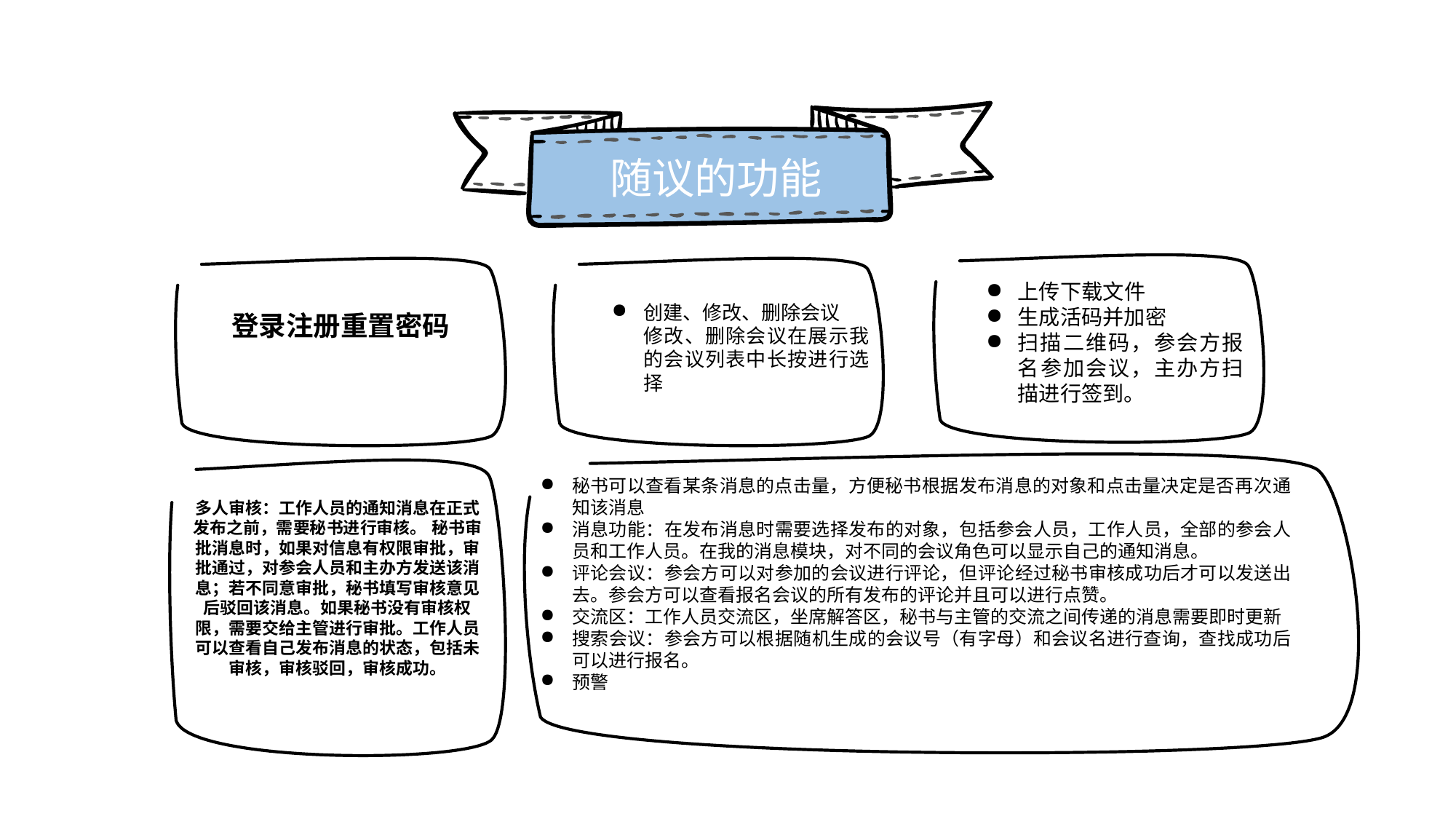

随议的功能

上传下载文件
生成活码并加密
扫描二维码，参会方报名参加会议，主办方扫描进行签到。
创建、修改、删除会议
修改、删除会议在展示我的会议列表中长按进行选择
登录注册重置密码

秘书可以查看某条消息的点击量，方便秘书根据发布消息的对象和点击量决定是否再次通知该消息
消息功能：在发布消息时需要选择发布的对象，包括参会人员，工作人员，全部的参会人员和工作人员。在我的消息模块，对不同的会议角色可以显示自己的通知消息。
评论会议：参会方可以对参加的会议进行评论，但评论经过秘书审核成功后才可以发送出去。参会方可以查看报名会议的所有发布的评论并且可以进行点赞。
交流区：工作人员交流区，坐席解答区，秘书与主管的交流之间传递的消息需要即时更新
搜索会议：参会方可以根据随机生成的会议号（有字母）和会议名进行查询，查找成功后可以进行报名。
预警
多人审核：工作人员的通知消息在正式发布之前，需要秘书进行审核。 秘书审批消息时，如果对信息有权限审批，审批通过，对参会人员和主办方发送该消息；若不同意审批，秘书填写审核意见后驳回该消息。如果秘书没有审核权限，需要交给主管进行审批。工作人员可以查看自己发布消息的状态，包括未审核，审核驳回，审核成功。